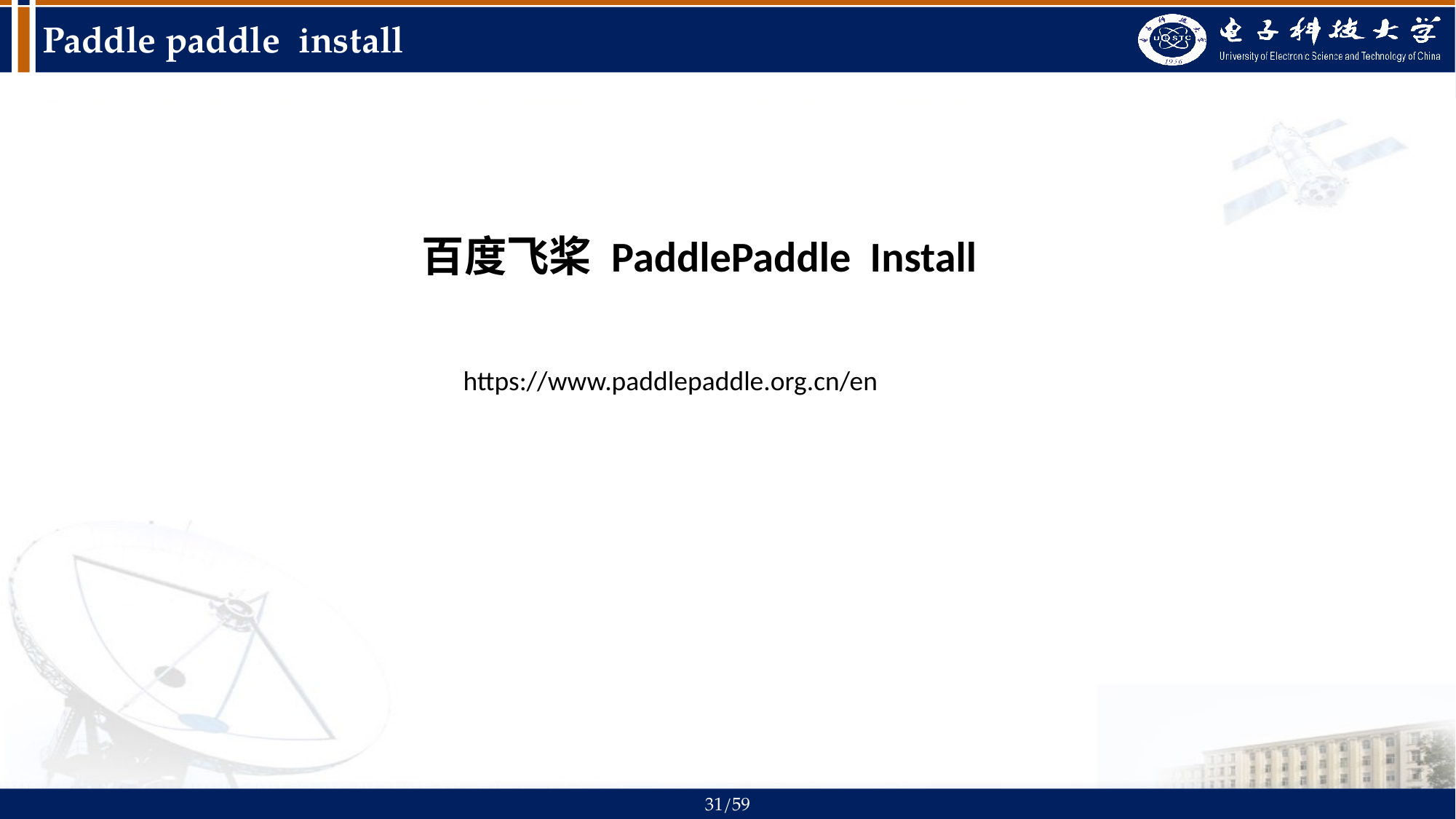

# Paddle paddle  install
百度飞桨 PaddlePaddle  Install

https://www.paddlepaddle.org.cn/en